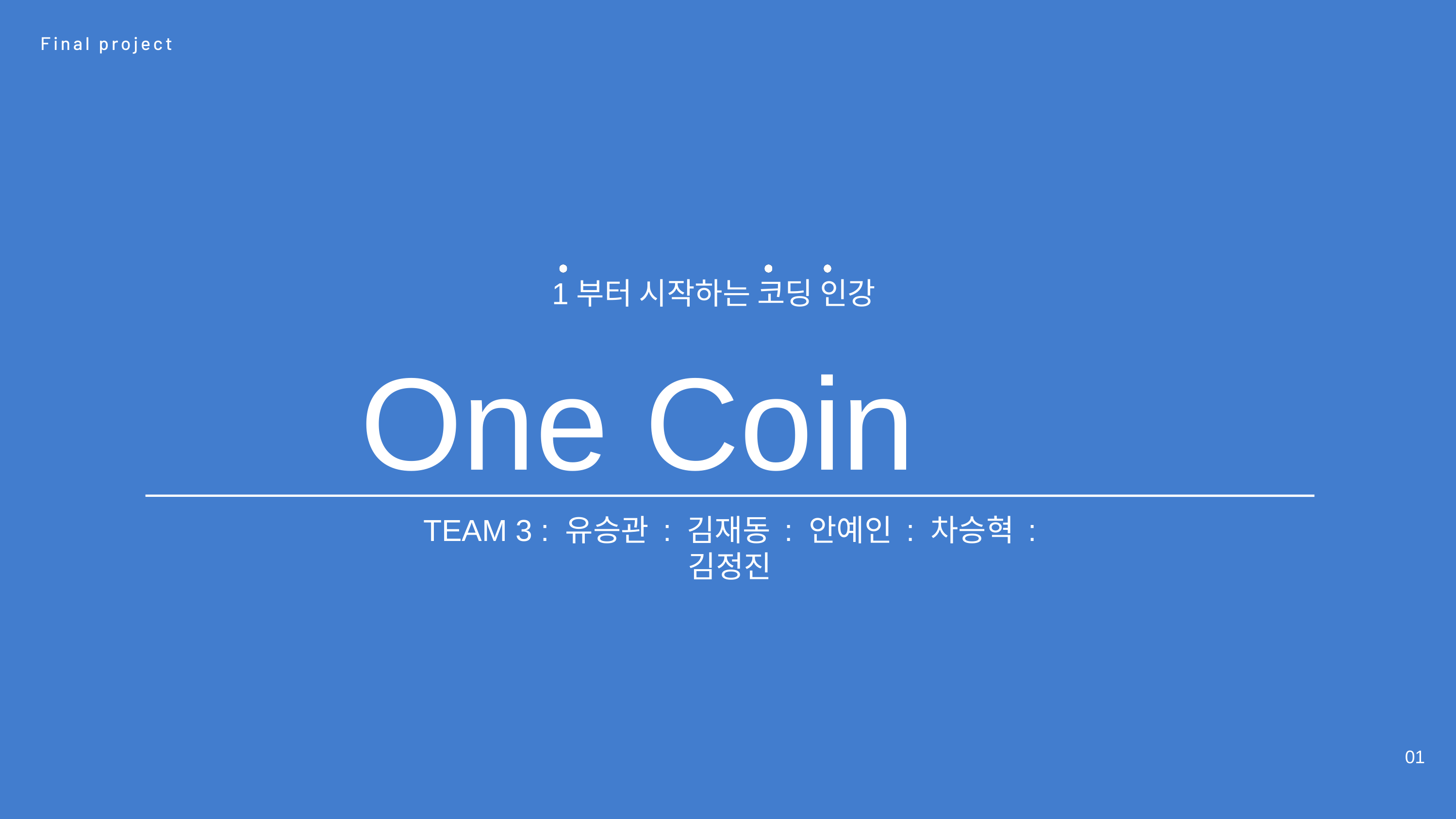

Final project

1부터 시작하는 코딩 인강
One Coin

TEAM 3 : 유승관 : 김재동 : 안예인 : 차승혁 : 김정진
01